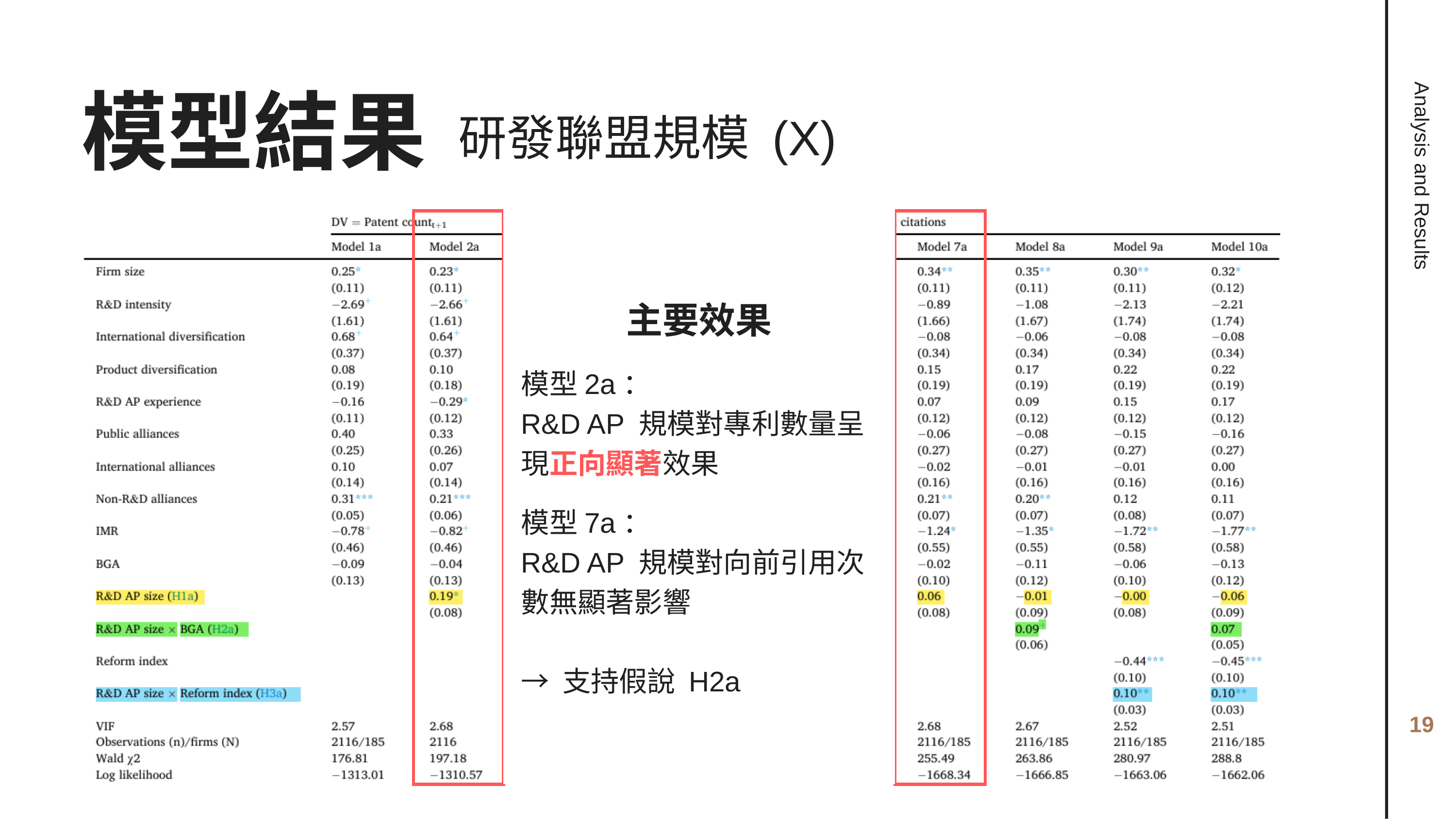

模型結果
研發聯盟規模 (X)

Analysis and Results
主要效果

模型2a：
R&D AP 規模對專利數量呈現正向顯著效果

模型7a：
R&D AP 規模對向前引用次數無顯著影響

→ 支持假說 H2a
19